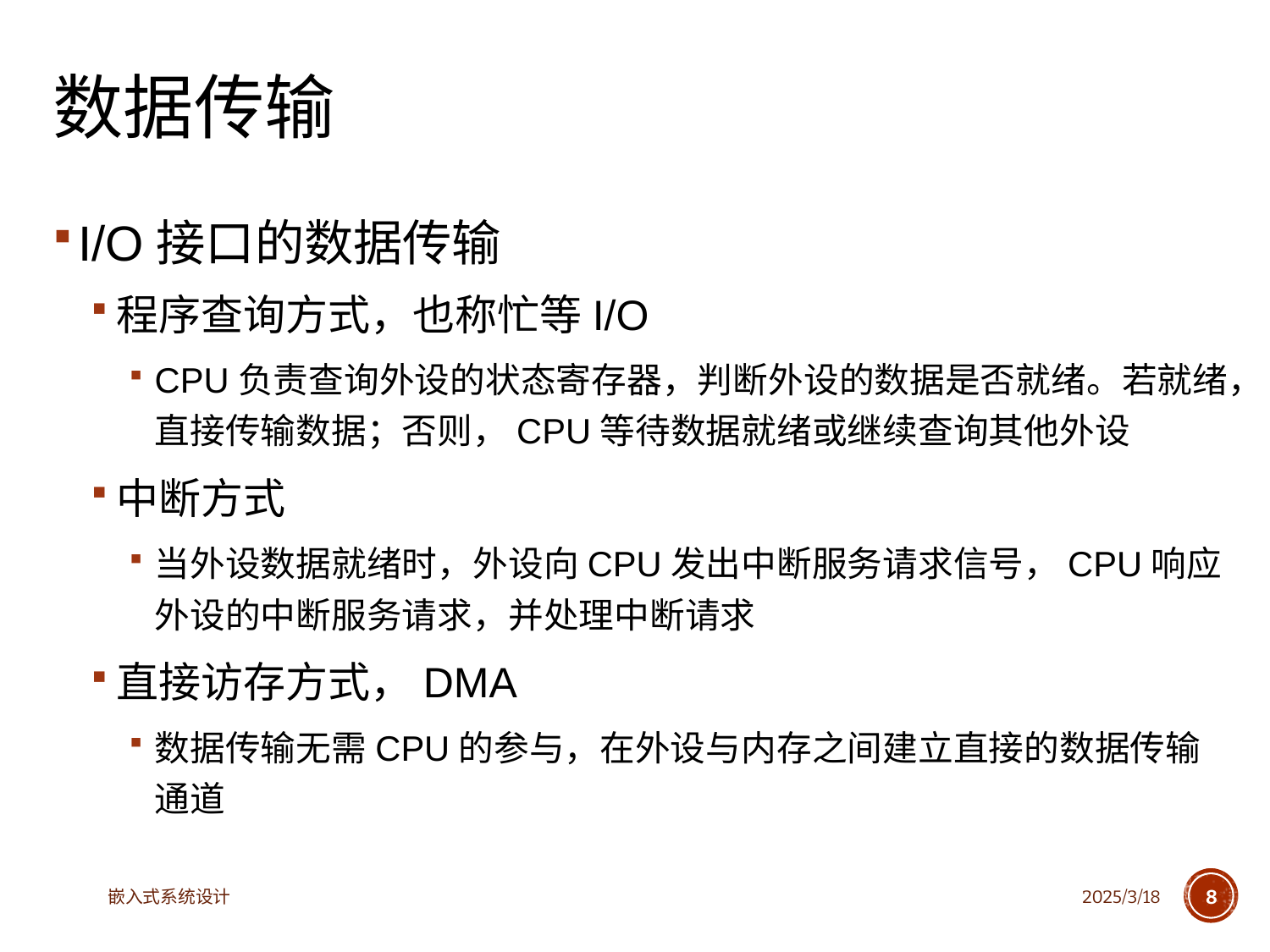

# 数据传输
I/O接口的数据传输
程序查询方式，也称忙等I/O
CPU负责查询外设的状态寄存器，判断外设的数据是否就绪。若就绪，直接传输数据；否则，CPU等待数据就绪或继续查询其他外设
中断方式
当外设数据就绪时，外设向CPU发出中断服务请求信号，CPU响应外设的中断服务请求，并处理中断请求
直接访存方式，DMA
数据传输无需CPU的参与，在外设与内存之间建立直接的数据传输通道
嵌入式系统设计
2025/3/18
8